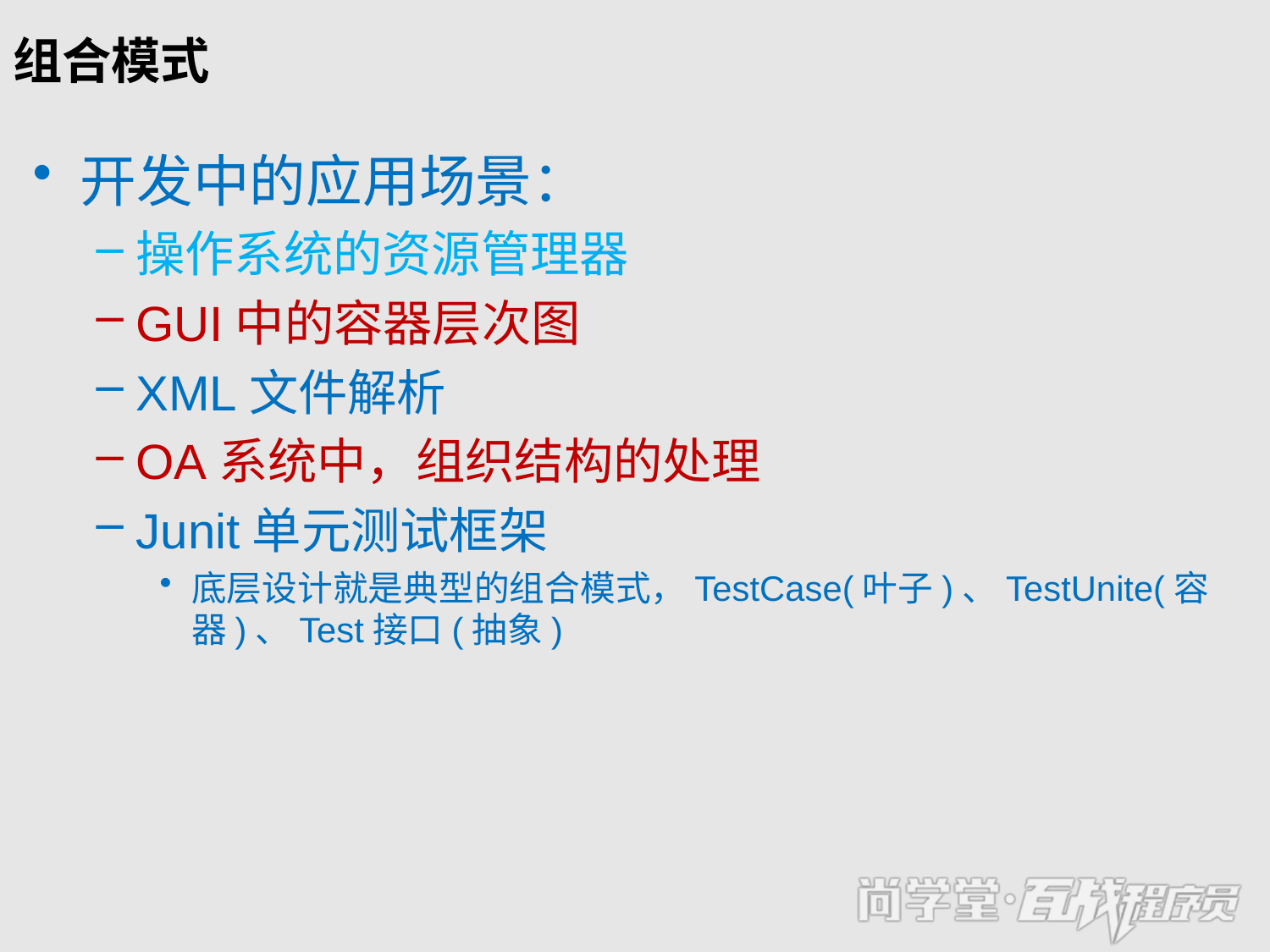

# 组合模式
开发中的应用场景：
操作系统的资源管理器
GUI中的容器层次图
XML文件解析
OA系统中，组织结构的处理
Junit单元测试框架
底层设计就是典型的组合模式，TestCase(叶子)、TestUnite(容器)、Test接口(抽象)